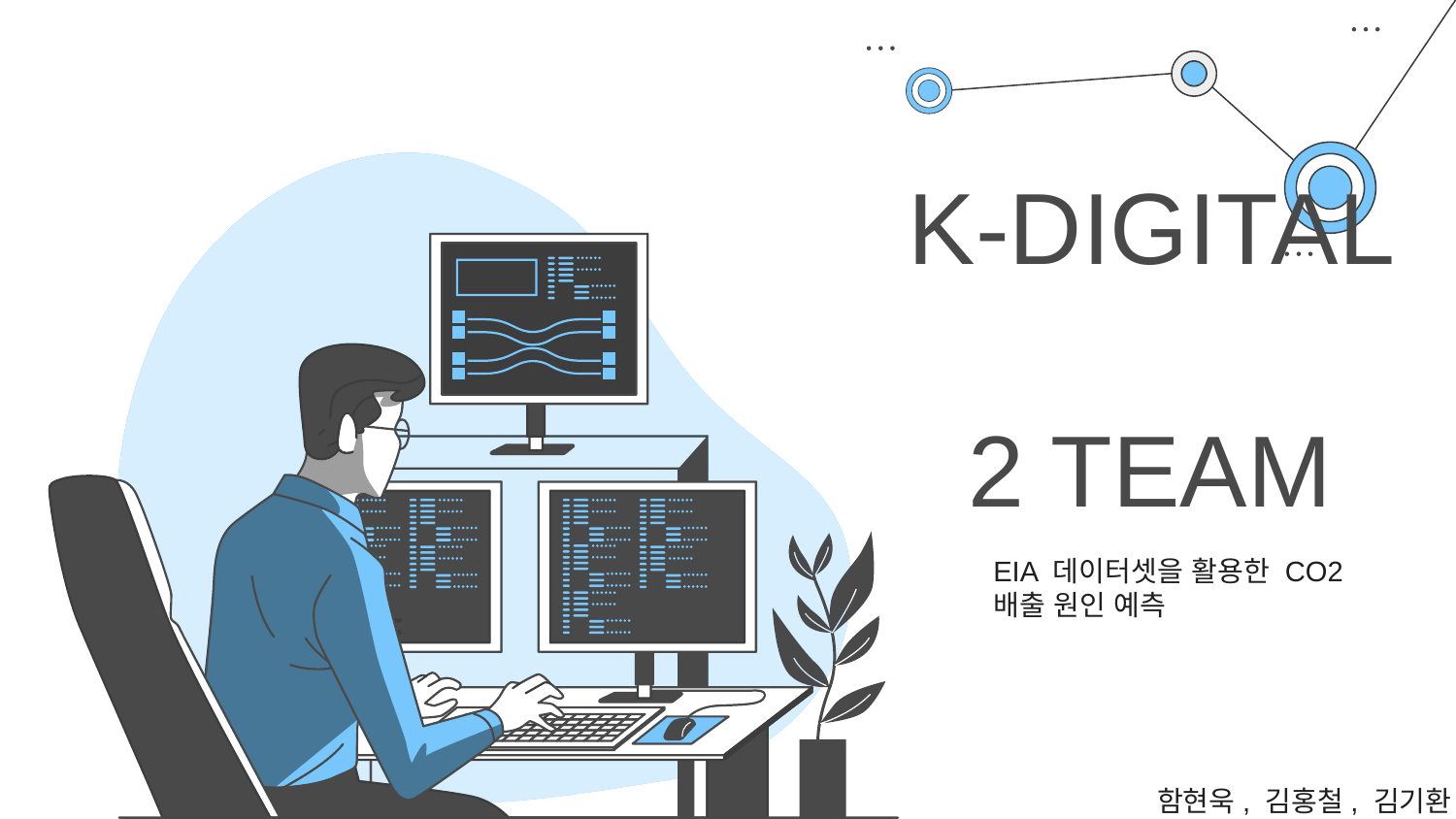

K-DIGITAL
2 TEAM
EIA 데이터셋을 활용한 CO2배출 원인 예측
함현욱, 김홍철, 김기환